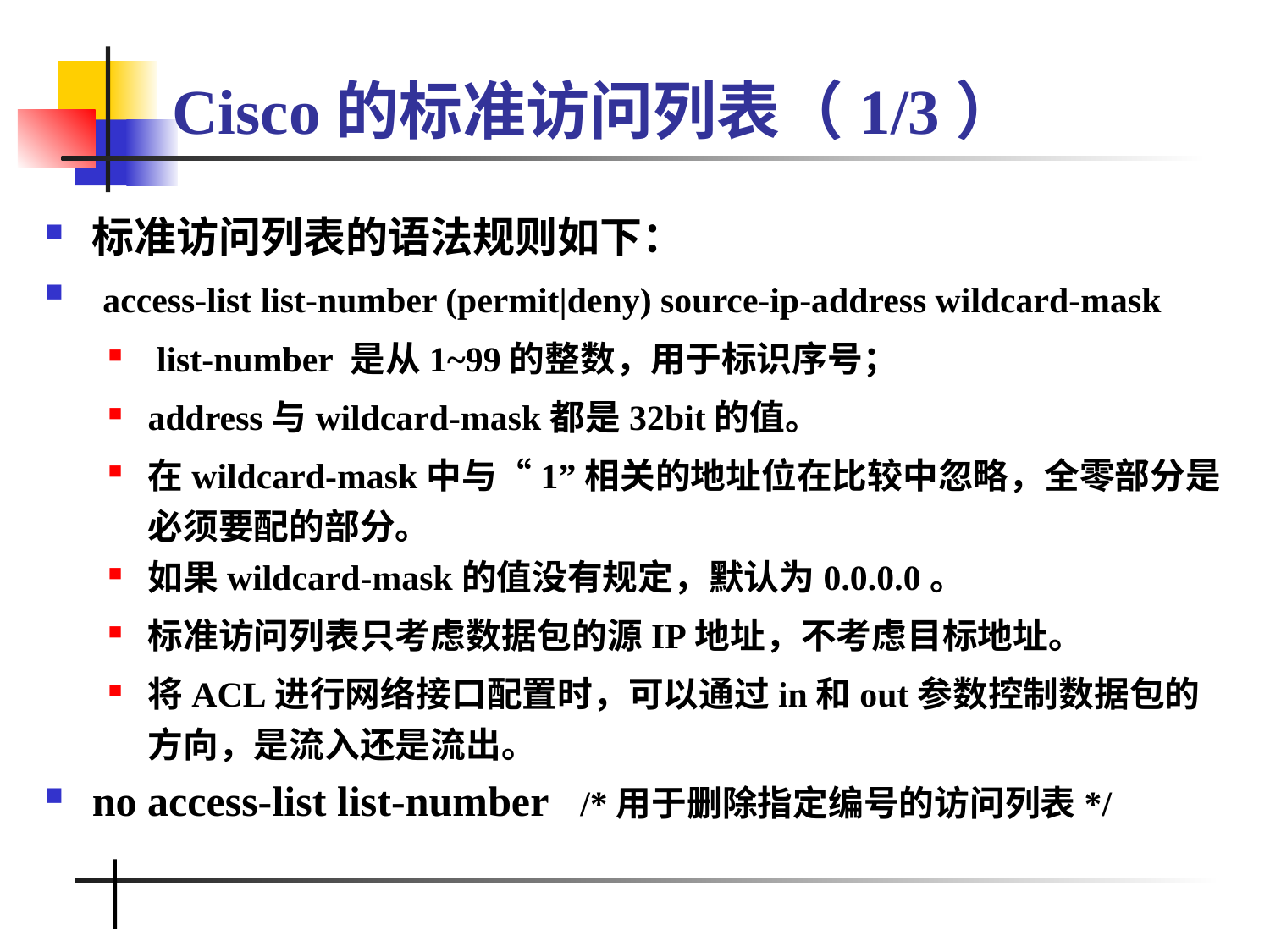

# Cisco的标准访问列表（1/3）
标准访问列表的语法规则如下：
 access-list list-number (permit|deny) source-ip-address wildcard-mask
 list-number 是从1~99的整数，用于标识序号；
address与wildcard-mask都是32bit的值。
在wildcard-mask中与“1”相关的地址位在比较中忽略，全零部分是必须要配的部分。
如果wildcard-mask的值没有规定，默认为0.0.0.0。
标准访问列表只考虑数据包的源IP地址，不考虑目标地址。
将ACL进行网络接口配置时，可以通过in和out参数控制数据包的方向，是流入还是流出。
no access-list list-number   /*用于删除指定编号的访问列表*/